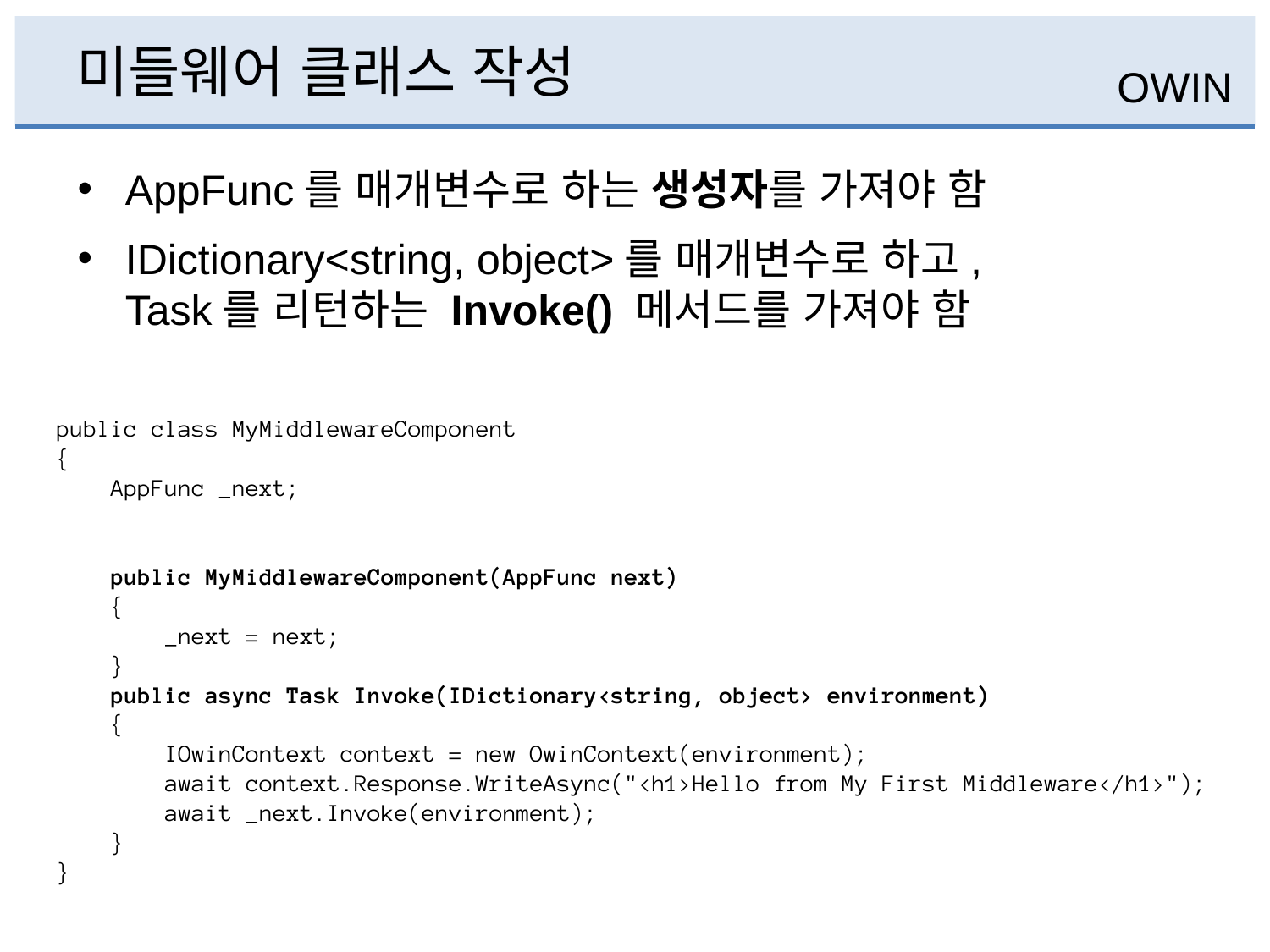

# 미들웨어 클래스 작성
OWIN
AppFunc를 매개변수로 하는 생성자를 가져야 함
IDictionary<string, object>를 매개변수로 하고,
Task를 리턴하는 Invoke() 메서드를 가져야 함
public class MyMiddlewareComponent
{
    AppFunc _next;

    public MyMiddlewareComponent(AppFunc next)
    {
        _next = next;
    }
    public async Task Invoke(IDictionary<string, object> environment)
    {
        IOwinContext context = new OwinContext(environment);
        await context.Response.WriteAsync("<h1>Hello from My First Middleware</h1>");
        await _next.Invoke(environment);
    }
}